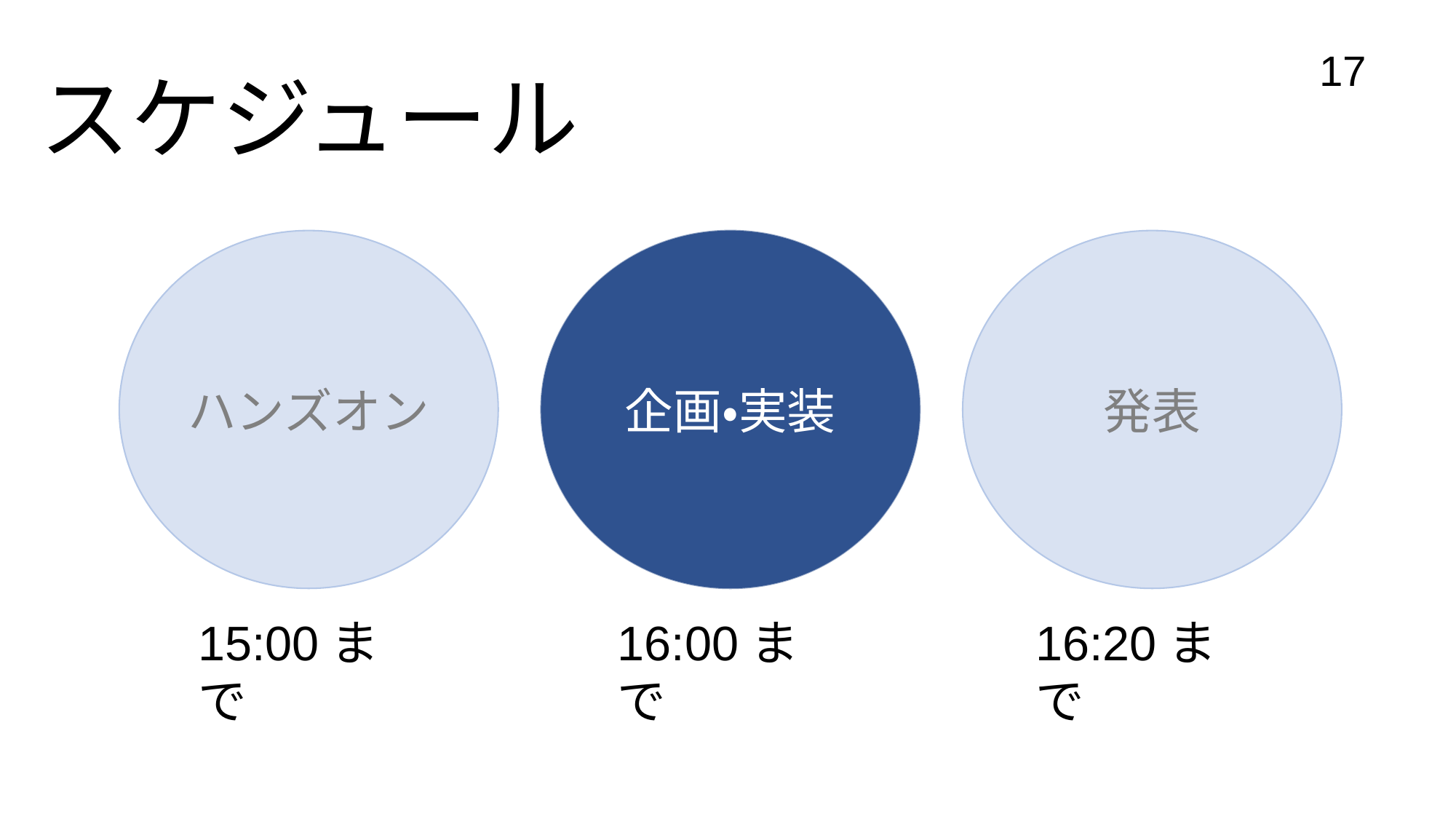

# スケジュール
17
ハンズオン
企画・実装
発表
16:20まで
16:00まで
15:00まで